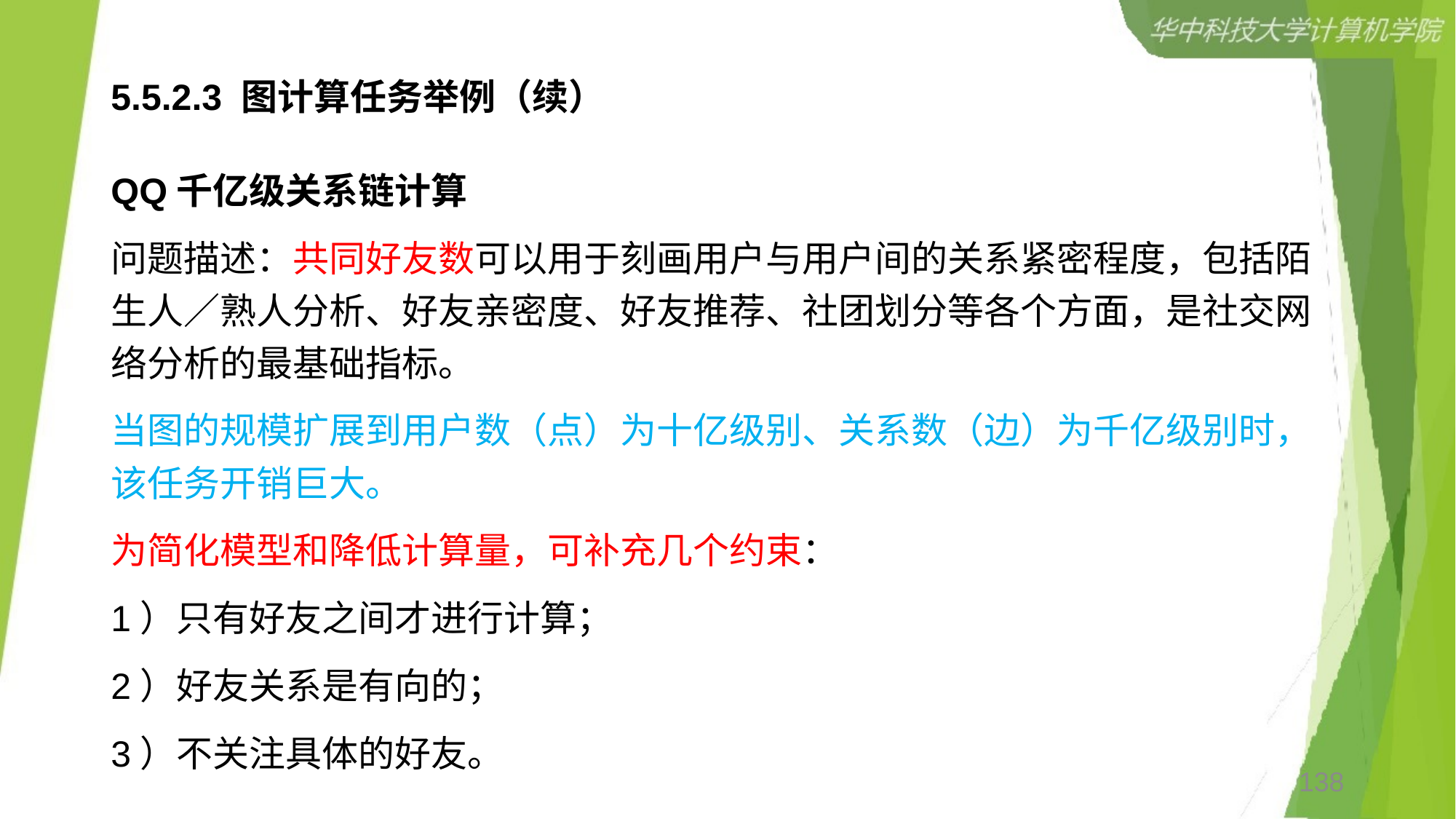

# 5.5.2.3 图计算任务举例（续）
QQ千亿级关系链计算
问题描述：共同好友数可以用于刻画用户与用户间的关系紧密程度，包括陌生人／熟人分析、好友亲密度、好友推荐、社团划分等各个方面，是社交网络分析的最基础指标。
当图的规模扩展到用户数（点）为十亿级别、关系数（边）为千亿级别时，该任务开销巨大。
为简化模型和降低计算量，可补充几个约束：
1）只有好友之间才进行计算；
2）好友关系是有向的；
3）不关注具体的好友。

138